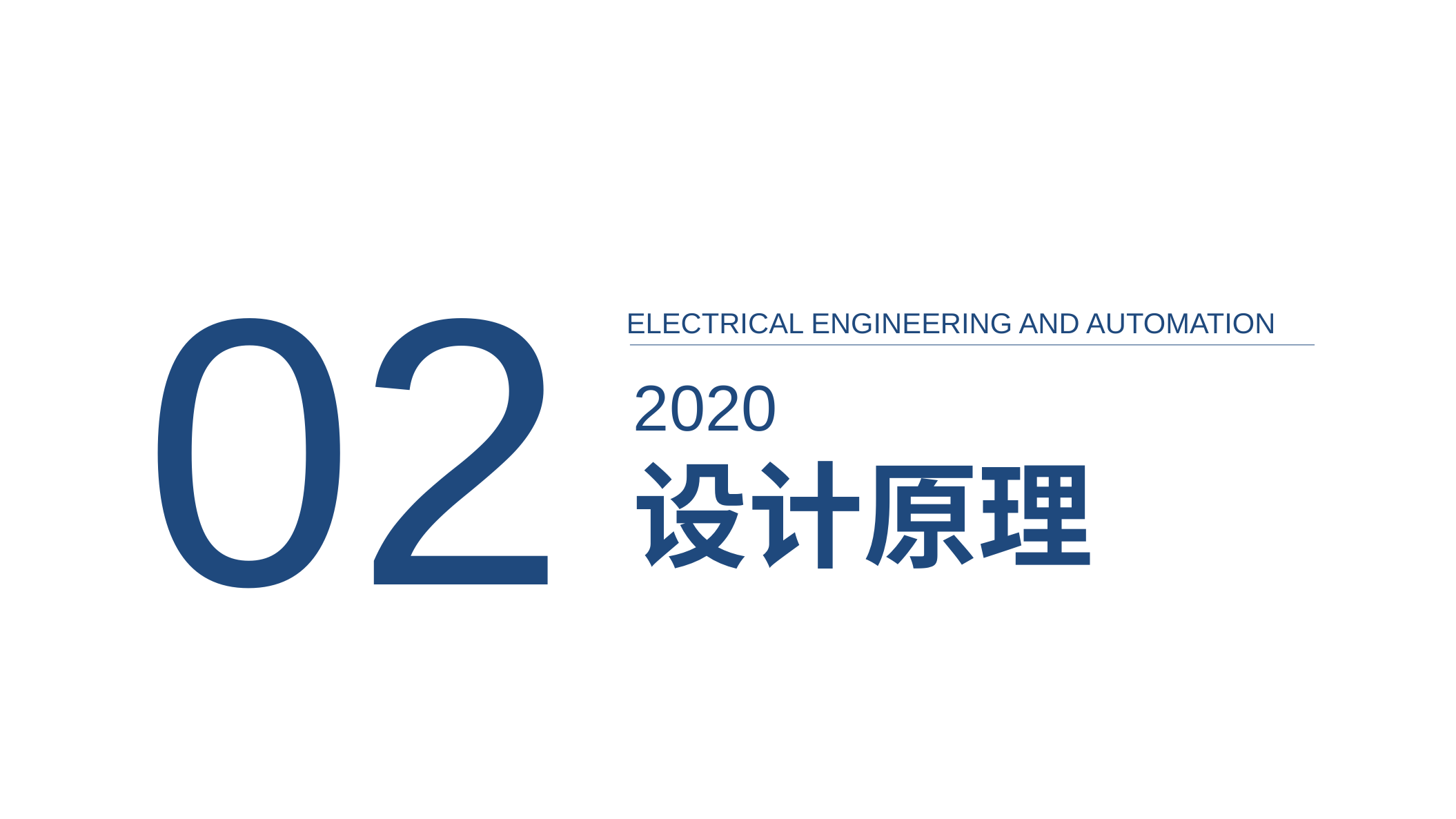

02
electrical engineering and automation

2020
设计原理